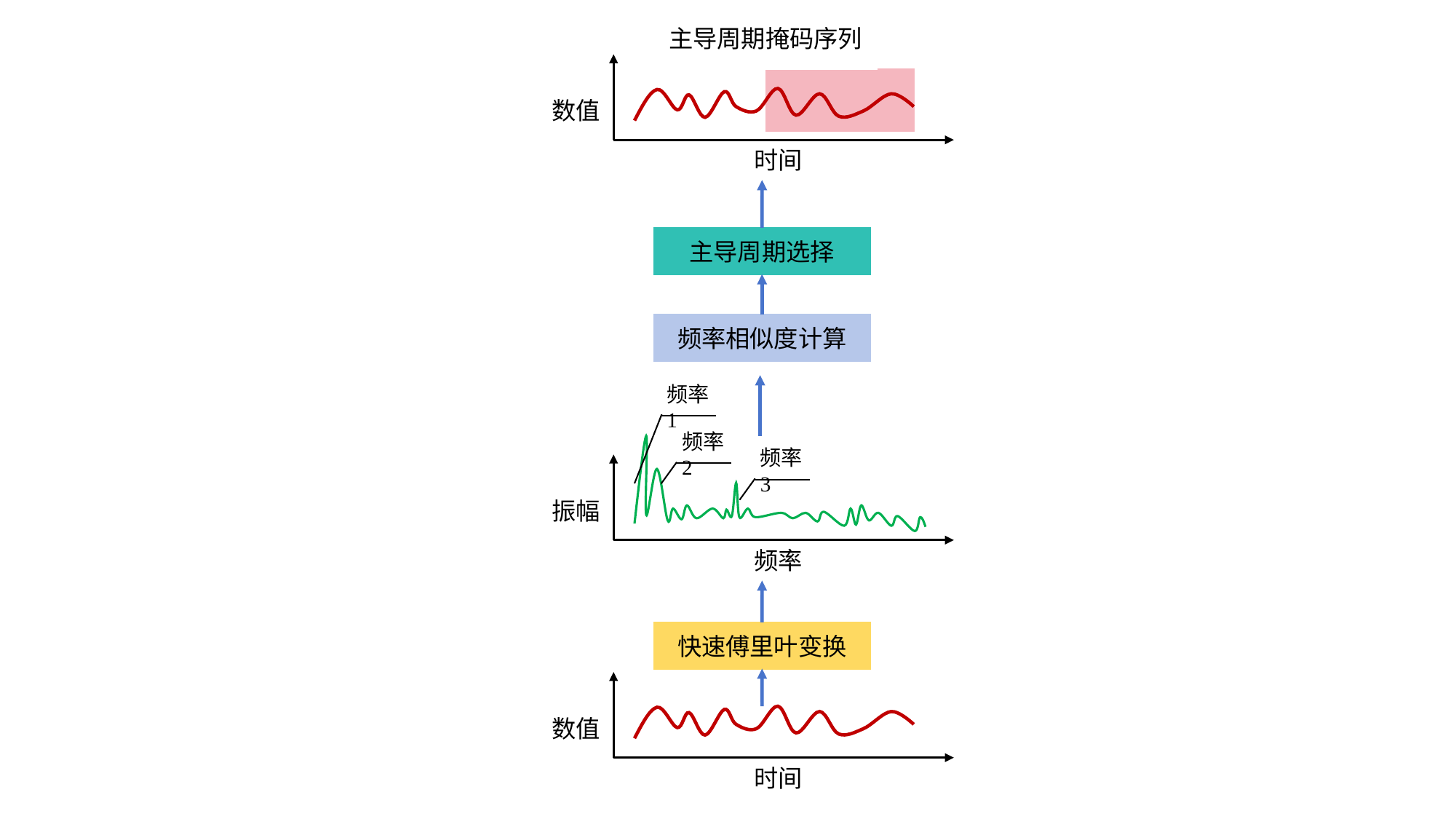

主导周期掩码序列

数值
时间
主导周期选择
频率相似度计算
频率1
频率2
频率3

振幅
频率
快速傅里叶变换

数值
时间